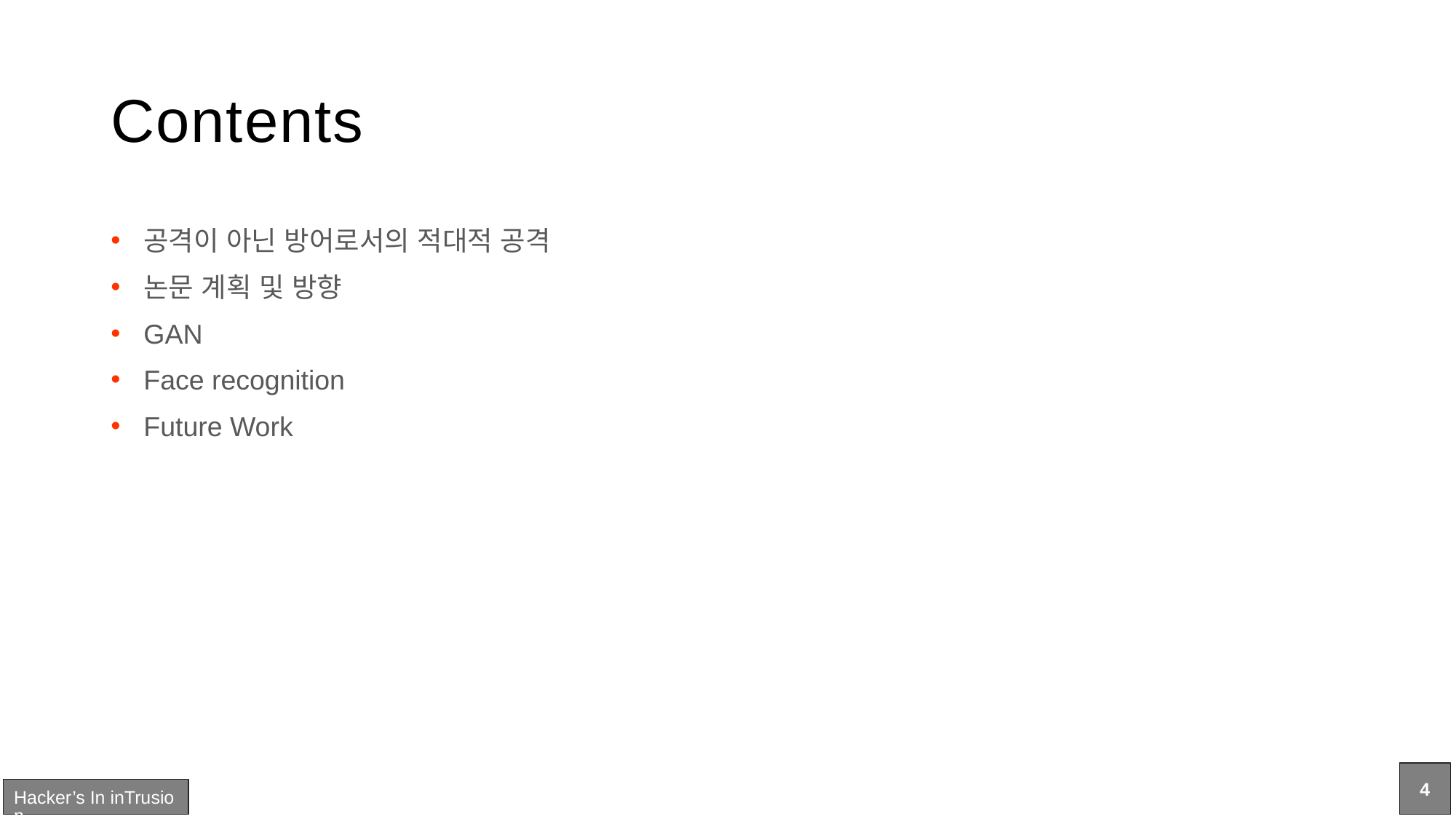

# Contents
공격이 아닌 방어로서의 적대적 공격
논문 계획 및 방향
GAN
Face recognition
Future Work
4
Hacker’s In inTrusion